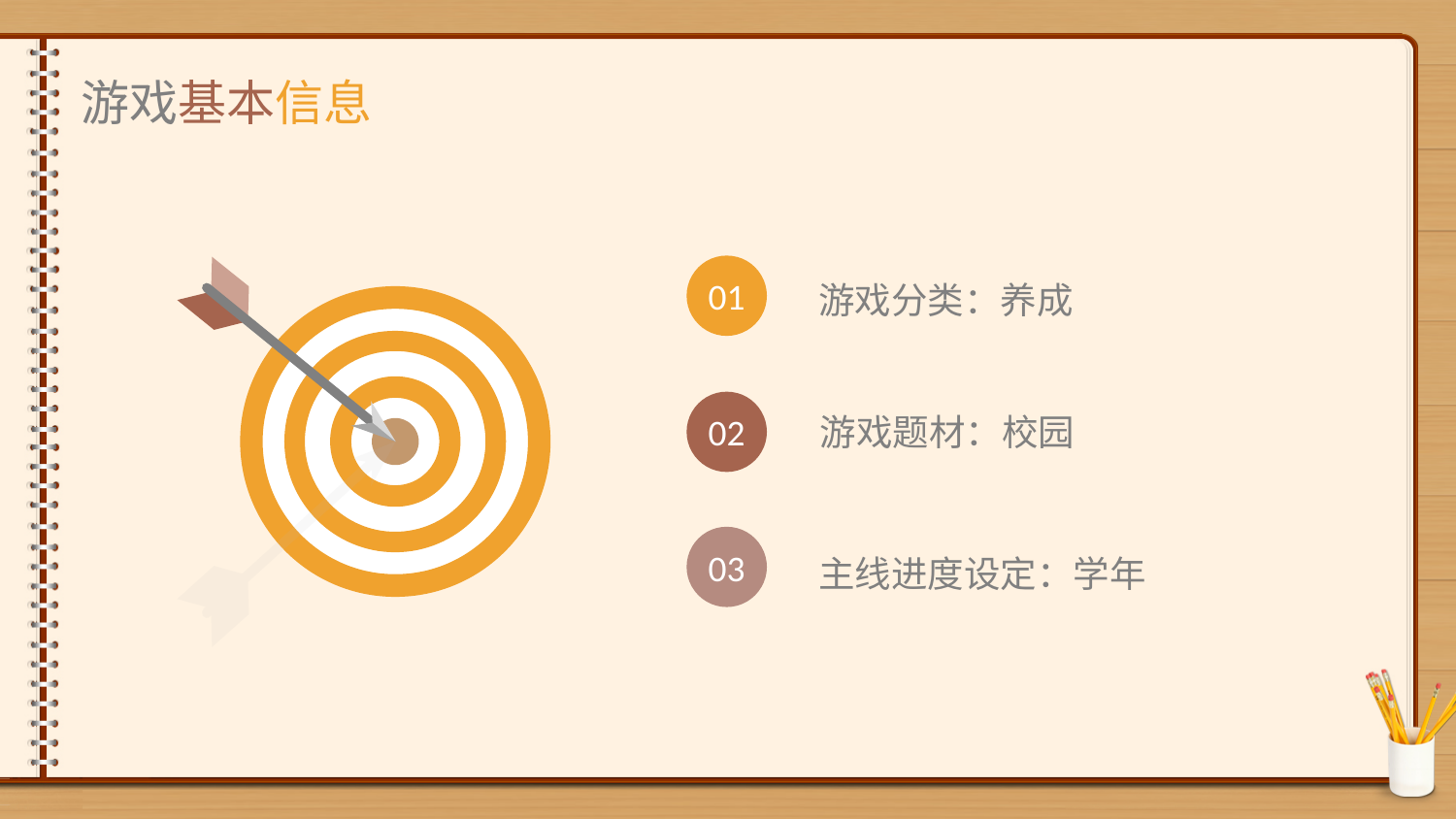

游戏基本信息
01

游戏分类：养成

02
游戏题材：校园

03
主线进度设定：学年